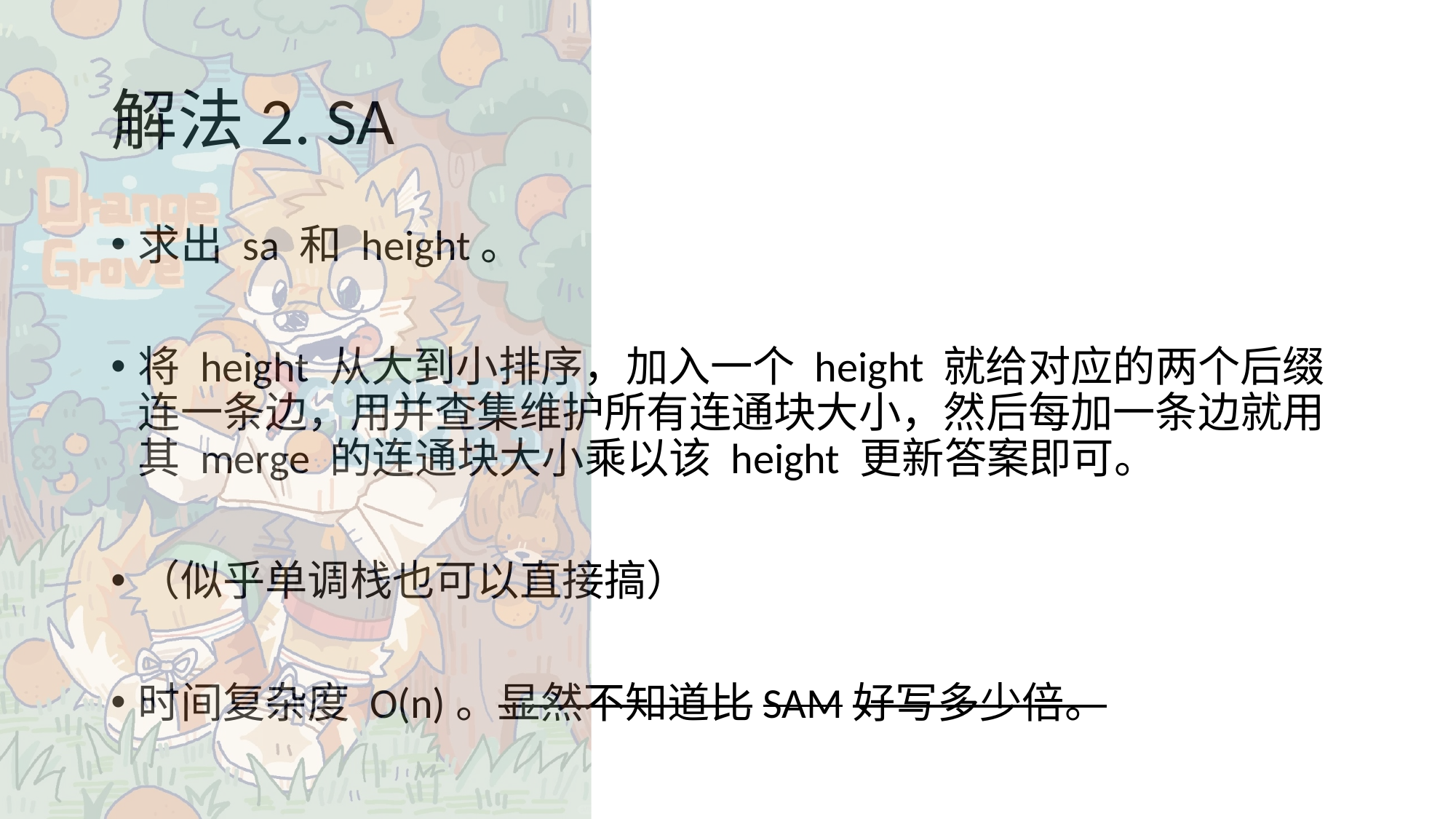

# 解法2. SA
求出 sa 和 height。

将 height 从大到小排序，加入一个 height 就给对应的两个后缀连一条边，用并查集维护所有连通块大小，然后每加一条边就用其 merge 的连通块大小乘以该 height 更新答案即可。

（似乎单调栈也可以直接搞）

时间复杂度 O(n)。显然不知道比SAM好写多少倍。